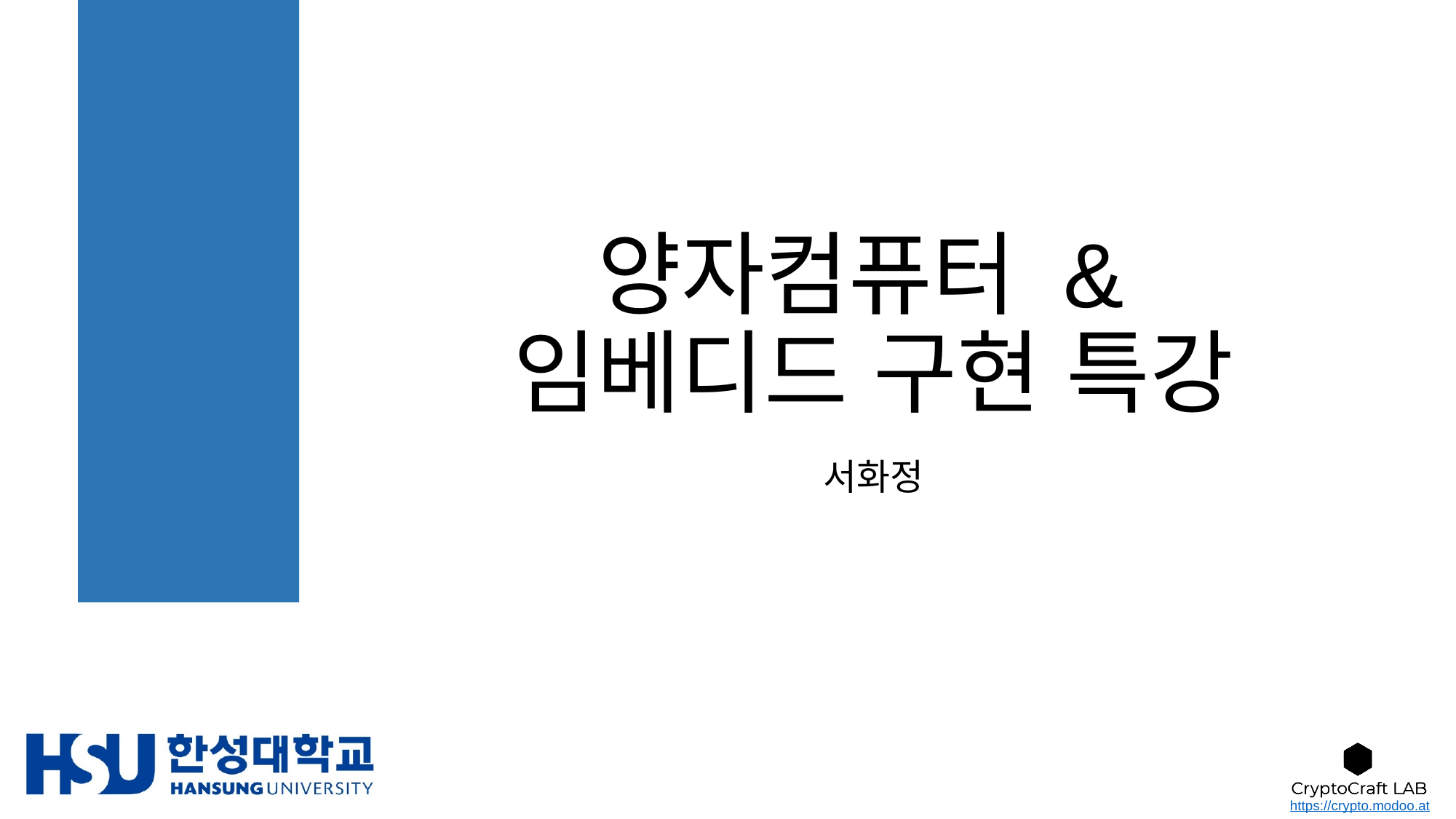

# 양자컴퓨터 & 임베디드 구현 특강
서화정